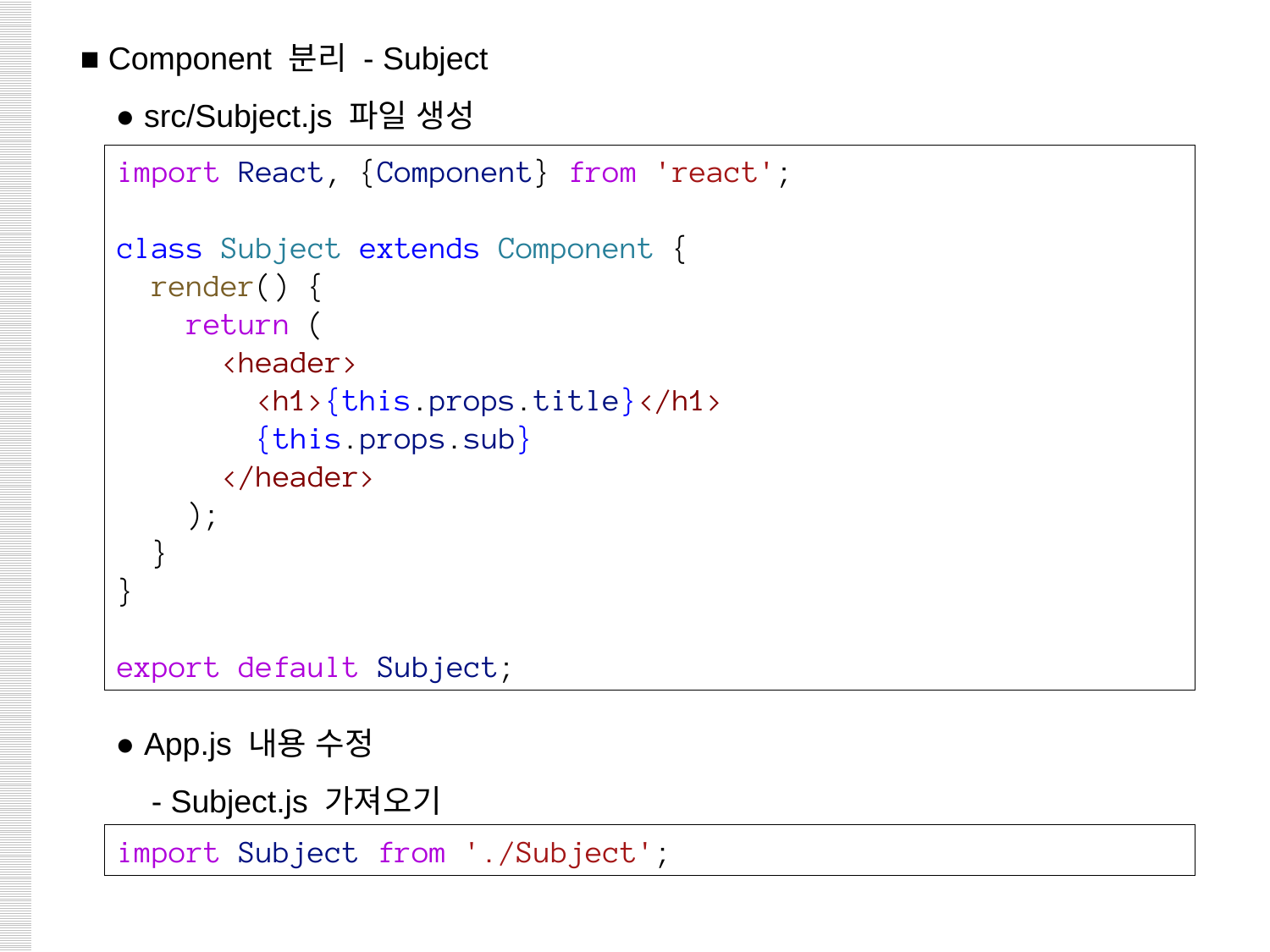

■ Component 분리 - Subject
    ● src/Subject.js 파일 생성

    ● App.js 내용 수정
        - Subject.js 가져오기
import React, {Component} from 'react';
class Subject extends Component {
  render() {
    return (
      <header>
        <h1>{this.props.title}</h1>
        {this.props.sub}
      </header>
    );
  }
}
export default Subject;
import Subject from './Subject';